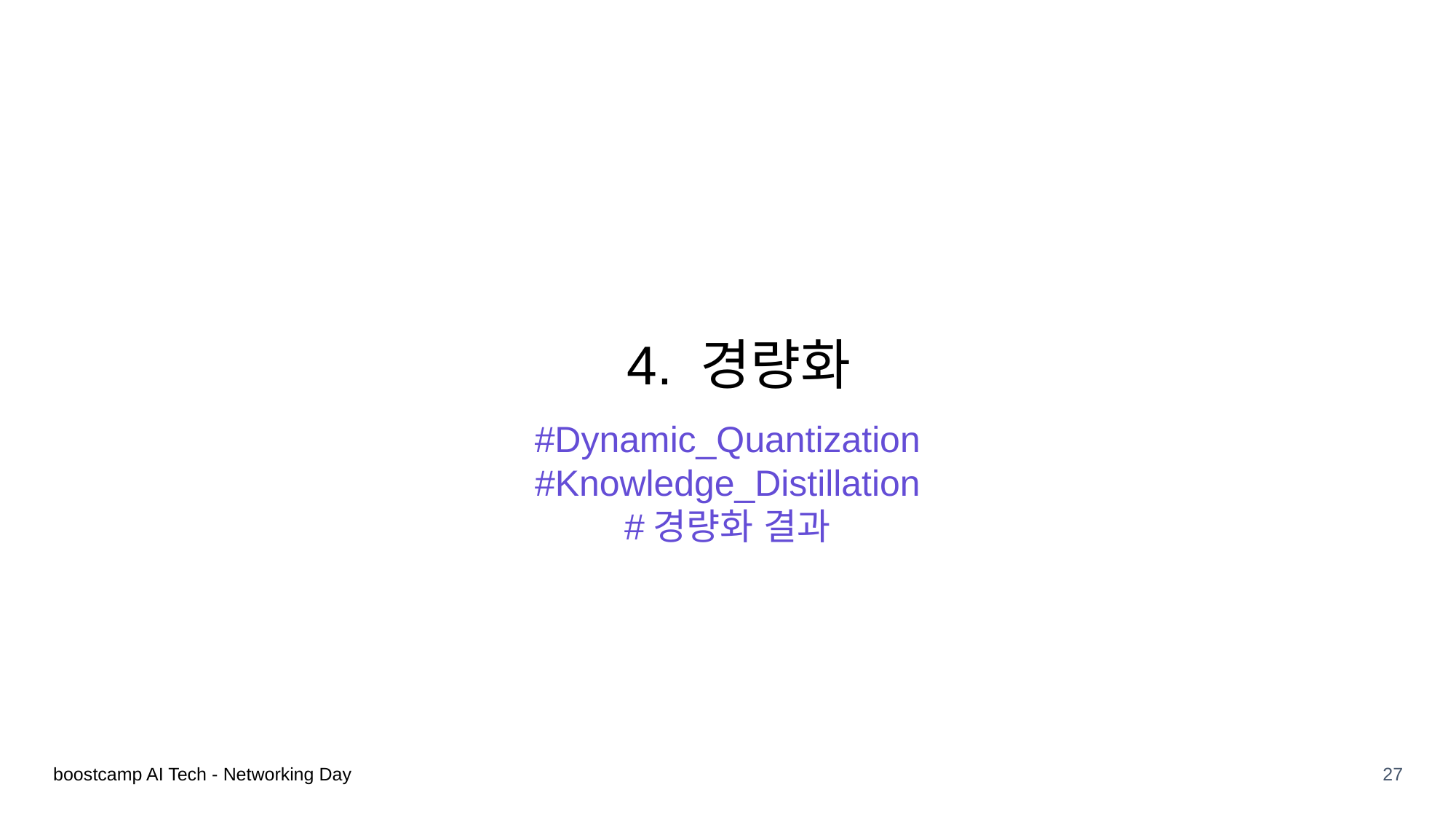

4. 경량화
#Dynamic_Quantization
#Knowledge_Distillation
#경량화 결과
27